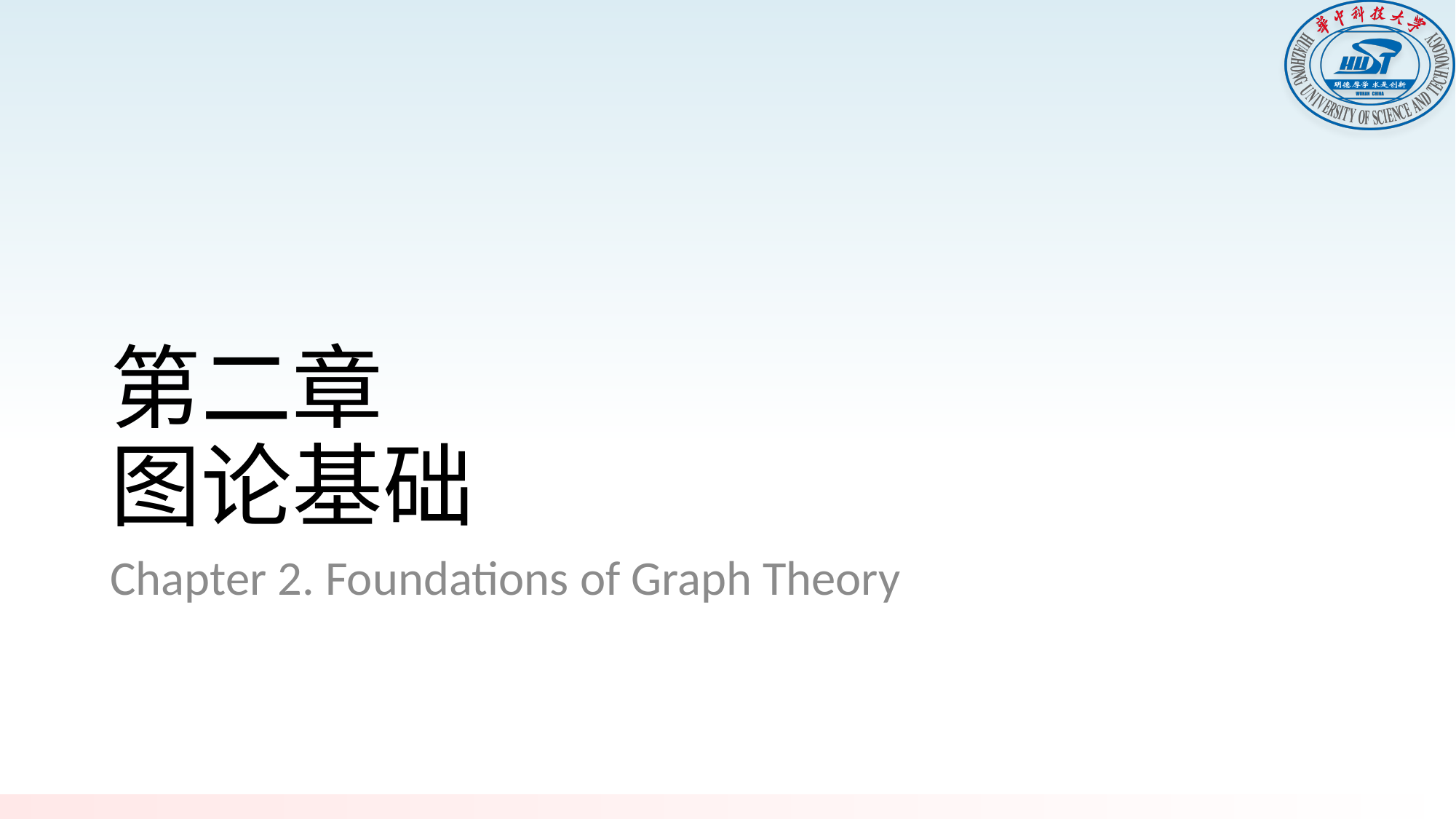

# 第二章 图论基础
Chapter 2. Foundations of Graph Theory